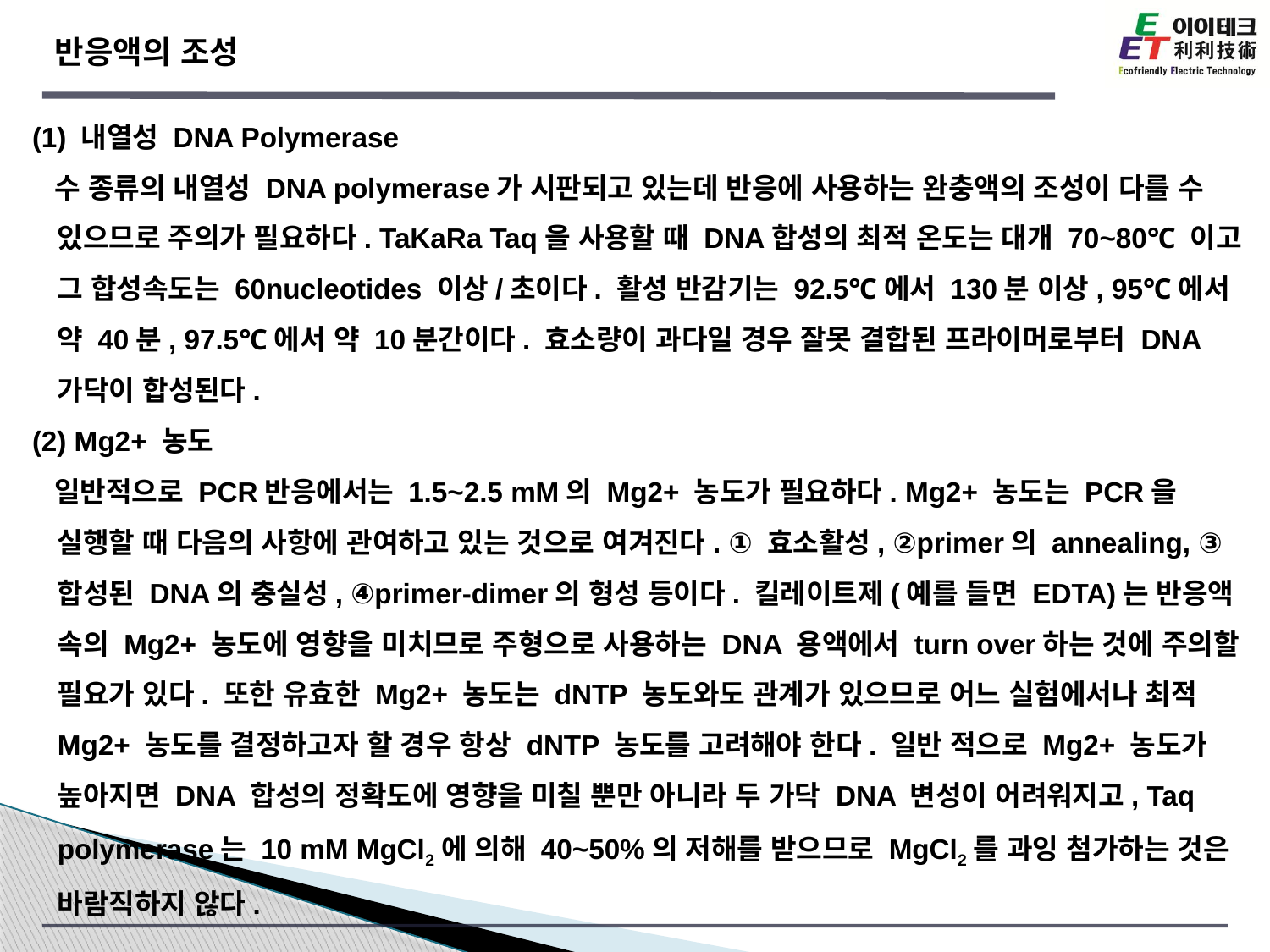

반응액의 조성

(1) 내열성 DNA Polymerase
  수 종류의 내열성 DNA polymerase가 시판되고 있는데 반응에 사용하는 완충액의 조성이 다를 수 있으므로 주의가 필요하다. TaKaRa Taq을 사용할 때 DNA합성의 최적 온도는 대개 70~80℃ 이고 그 합성속도는 60nucleotides 이상/초이다. 활성 반감기는 92.5℃에서 130분 이상, 95℃에서 약 40분, 97.5℃에서 약 10분간이다. 효소량이 과다일 경우 잘못 결합된 프라이머로부터 DNA가닥이 합성된다.
(2) Mg2+ 농도
  일반적으로 PCR반응에서는 1.5~2.5 mM의 Mg2+ 농도가 필요하다. Mg2+ 농도는 PCR을 실행할 때 다음의 사항에 관여하고 있는 것으로 여겨진다. ① 효소활성, ②primer의 annealing, ③ 합성된 DNA의 충실성, ④primer-dimer의 형성 등이다. 킬레이트제(예를 들면 EDTA)는 반응액 속의 Mg2+ 농도에 영향을 미치므로 주형으로 사용하는 DNA 용액에서 turn over하는 것에 주의할 필요가 있다. 또한 유효한 Mg2+ 농도는 dNTP 농도와도 관계가 있으므로 어느 실험에서나 최적 Mg2+ 농도를 결정하고자 할 경우 항상 dNTP 농도를 고려해야 한다. 일반 적으로 Mg2+ 농도가 높아지면 DNA 합성의 정확도에 영향을 미칠 뿐만 아니라 두 가닥 DNA 변성이 어려워지고, Taq polymerase는 10 mM MgCl2에 의해 40~50%의 저해를 받으므로 MgCl2를 과잉 첨가하는 것은 바람직하지 않다.